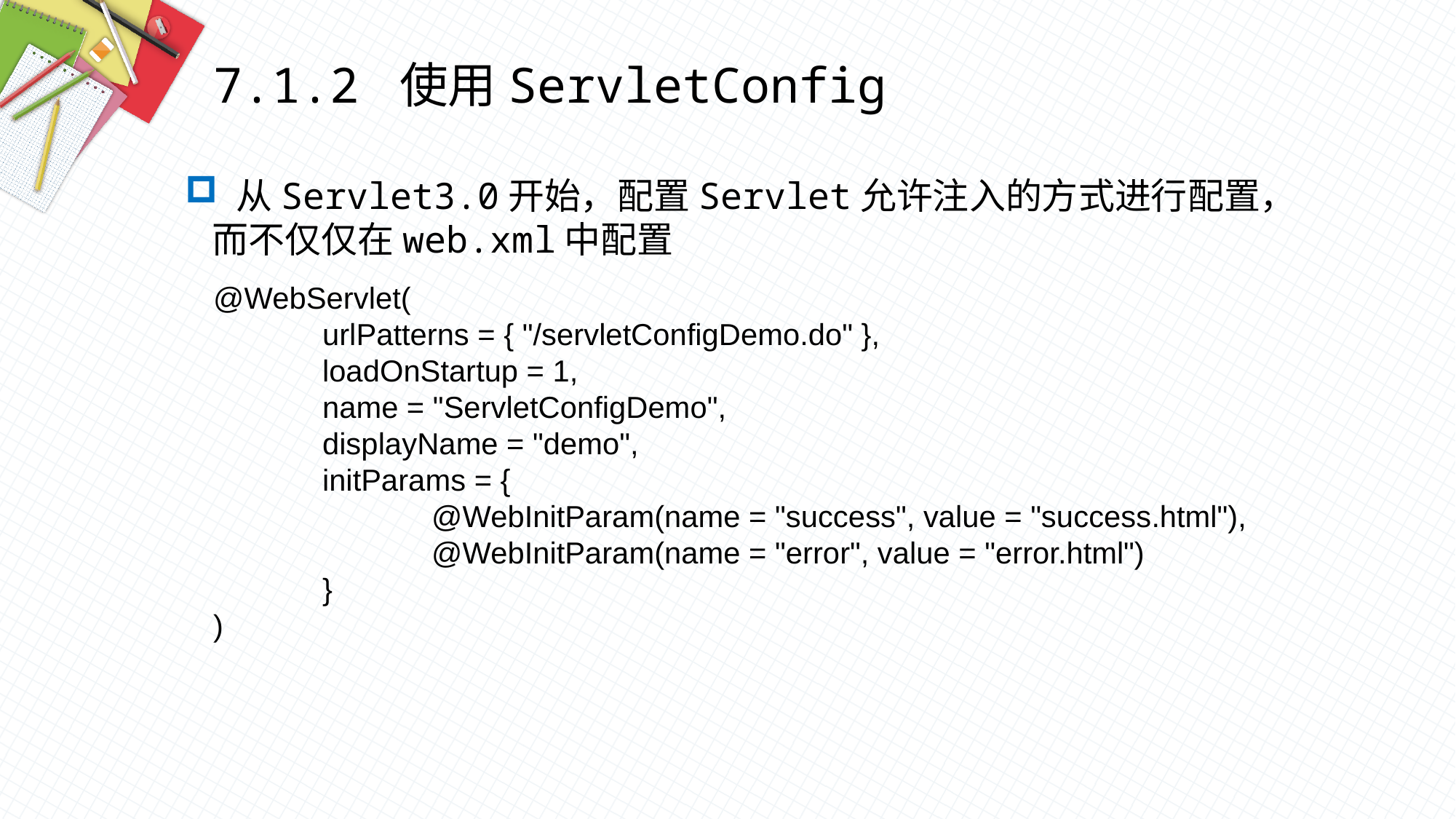

7.1.2 使用ServletConfig

 从Servlet3.0开始，配置Servlet允许注入的方式进行配置，而不仅仅在web.xml中配置
@WebServlet(
	urlPatterns = { "/servletConfigDemo.do" },
	loadOnStartup = 1,
	name = "ServletConfigDemo",
	displayName = "demo",
	initParams = {
		@WebInitParam(name = "success", value = "success.html"),
		@WebInitParam(name = "error", value = "error.html")
	}
)